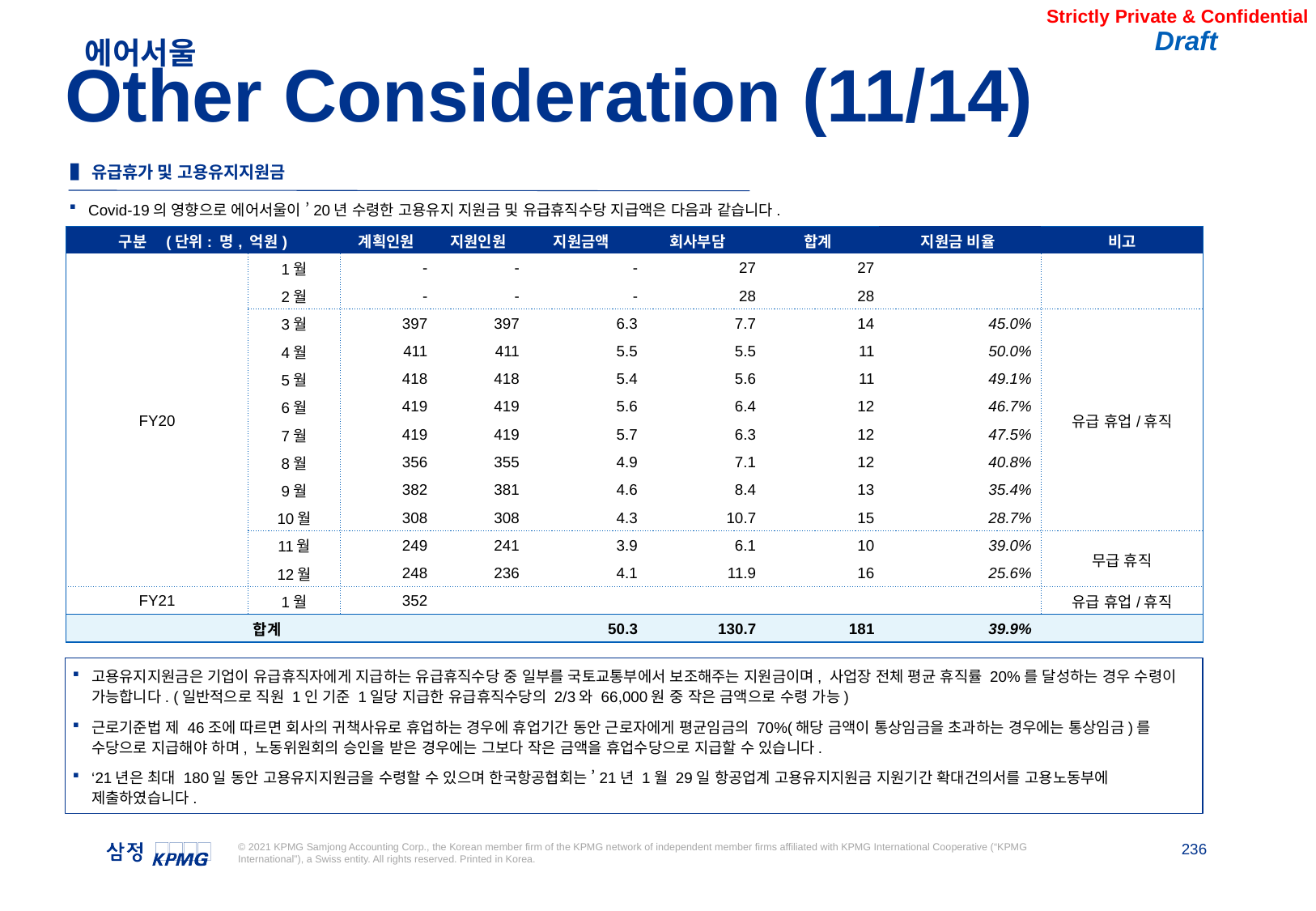

에어서울
Other Consideration (11/14)
▌유급휴가 및 고용유지지원금

Covid-19의 영향으로 에어서울이 ’20년 수령한 고용유지 지원금 및 유급휴직수당 지급액은 다음과 같습니다.
| 구분　(단위: 명, 억원) |  | 계획인원 | 지원인원 | 지원금액 | 회사부담 | 합계 | 지원금 비율 | 비고 |
| --- | --- | --- | --- | --- | --- | --- | --- | --- |
| FY20 | 1월 | - | - | - | 27 | 27 |  |  |
|  | 2월 | - | - | - | 28 | 28 |  |  |
|  | 3월 | 397 | 397 | 6.3 | 7.7 | 14 | 45.0% | 유급 휴업/휴직 |
|  | 4월 | 411 | 411 | 5.5 | 5.5 | 11 | 50.0% |  |
|  | 5월 | 418 | 418 | 5.4 | 5.6 | 11 | 49.1% |  |
|  | 6월 | 419 | 419 | 5.6 | 6.4 | 12 | 46.7% |  |
|  | 7월 | 419 | 419 | 5.7 | 6.3 | 12 | 47.5% |  |
|  | 8월 | 356 | 355 | 4.9 | 7.1 | 12 | 40.8% |  |
|  | 9월 | 382 | 381 | 4.6 | 8.4 | 13 | 35.4% |  |
|  | 10월 | 308 | 308 | 4.3 | 10.7 | 15 | 28.7% |  |
|  | 11월 | 249 | 241 | 3.9 | 6.1 | 10 | 39.0% | 무급 휴직 |
|  | 12월 | 248 | 236 | 4.1 | 11.9 | 16 | 25.6% |  |
| FY21 | 1월 | 352 |  |  |  |  |  | 유급 휴업/휴직 |
|  | 합계 |  |  | 50.3 | 130.7 | 181 | 39.9% |  |
고용유지지원금은 기업이 유급휴직자에게 지급하는 유급휴직수당 중 일부를 국토교통부에서 보조해주는 지원금이며, 사업장 전체 평균 휴직률 20%를 달성하는 경우 수령이 가능합니다. (일반적으로 직원 1인 기준 1일당 지급한 유급휴직수당의 2/3와 66,000원 중 작은 금액으로 수령 가능)
근로기준법 제 46조에 따르면 회사의 귀책사유로 휴업하는 경우에 휴업기간 동안 근로자에게 평균임금의 70%(해당 금액이 통상임금을 초과하는 경우에는 통상임금)를 수당으로 지급해야 하며, 노동위원회의 승인을 받은 경우에는 그보다 작은 금액을 휴업수당으로 지급할 수 있습니다.
‘21년은 최대 180일 동안 고용유지지원금을 수령할 수 있으며 한국항공협회는 ’21년 1월 29일 항공업계 고용유지지원금 지원기간 확대건의서를 고용노동부에 제출하였습니다.